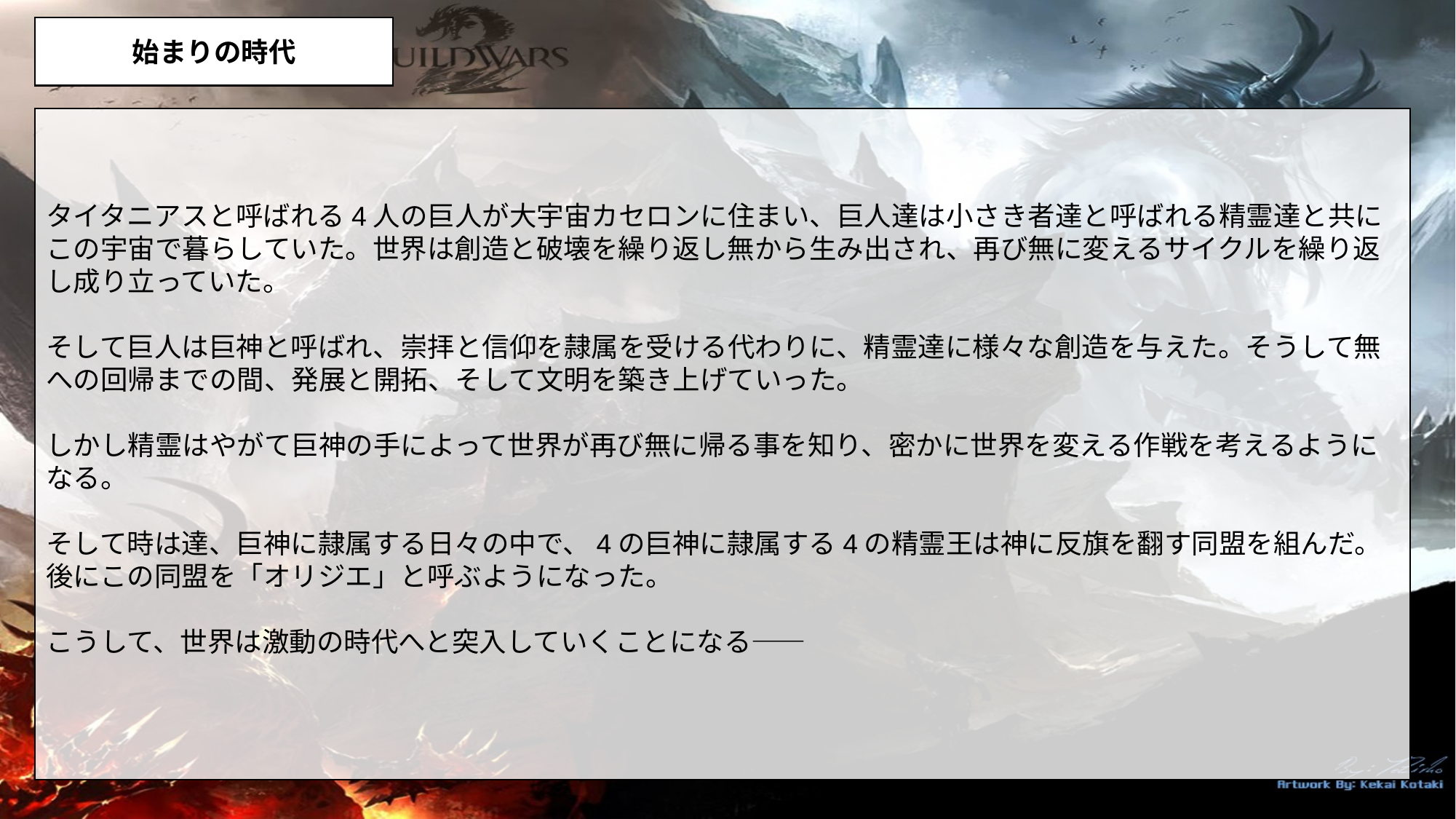

始まりの時代
タイタニアスと呼ばれる4人の巨人が大宇宙カセロンに住まい、巨人達は小さき者達と呼ばれる精霊達と共にこの宇宙で暮らしていた。世界は創造と破壊を繰り返し無から生み出され、再び無に変えるサイクルを繰り返し成り立っていた。

そして巨人は巨神と呼ばれ、崇拝と信仰を隷属を受ける代わりに、精霊達に様々な創造を与えた。そうして無への回帰までの間、発展と開拓、そして文明を築き上げていった。

しかし精霊はやがて巨神の手によって世界が再び無に帰る事を知り、密かに世界を変える作戦を考えるようになる。

そして時は達、巨神に隷属する日々の中で、4の巨神に隷属する4の精霊王は神に反旗を翻す同盟を組んだ。後にこの同盟を「オリジエ」と呼ぶようになった。

こうして、世界は激動の時代へと突入していくことになる――